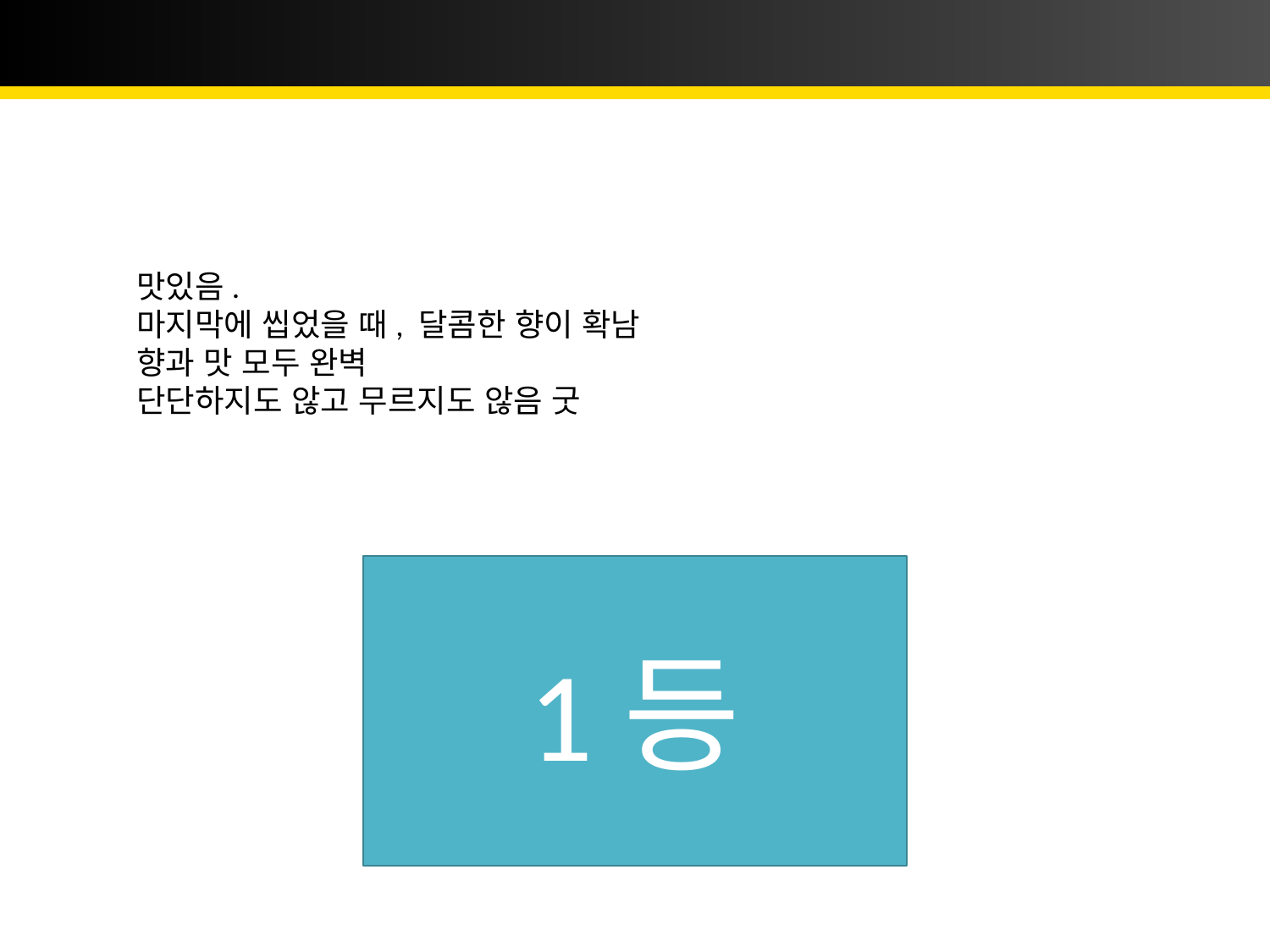

# 금실
맛있음.
마지막에 씹었을 때, 달콤한 향이 확남
향과 맛 모두 완벽
단단하지도 않고 무르지도 않음 굿

1등